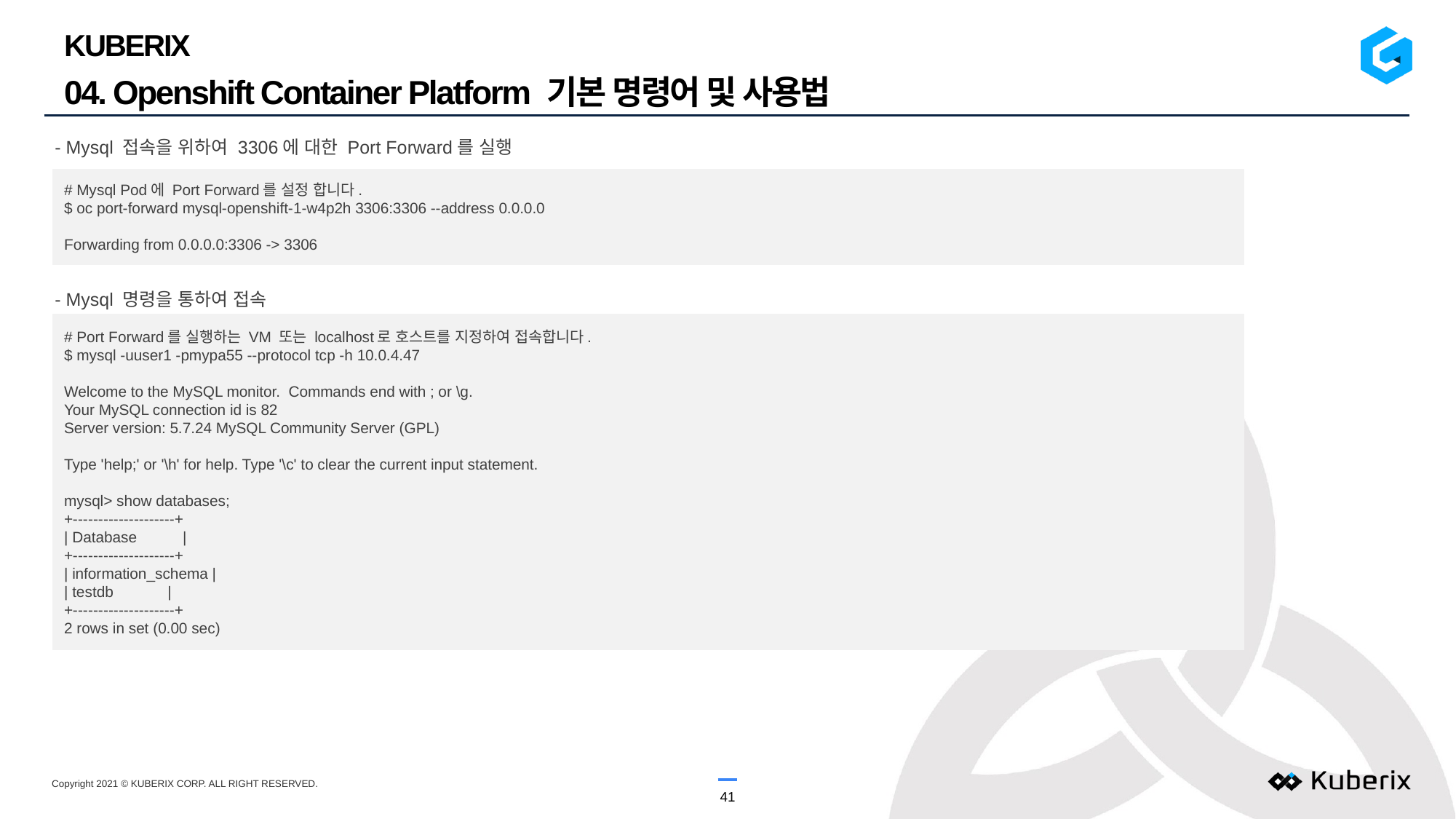

KUBERIX
04. Openshift Container Platform 기본 명령어 및 사용법
- Mysql 접속을 위하여 3306에 대한 Port Forward를 실행
# Mysql Pod에 Port Forward를 설정 합니다.
$ oc port-forward mysql-openshift-1-w4p2h 3306:3306 --address 0.0.0.0

Forwarding from 0.0.0.0:3306 -> 3306
- Mysql 명령을 통하여 접속
# Port Forward를 실행하는 VM 또는 localhost로 호스트를 지정하여 접속합니다.
$ mysql -uuser1 -pmypa55 --protocol tcp -h 10.0.4.47

Welcome to the MySQL monitor.  Commands end with ; or \g.
Your MySQL connection id is 82
Server version: 5.7.24 MySQL Community Server (GPL)

Type 'help;' or '\h' for help. Type '\c' to clear the current input statement.

mysql> show databases;
+--------------------+
| Database           |
+--------------------+
| information_schema |
| testdb             |
+--------------------+
2 rows in set (0.00 sec)